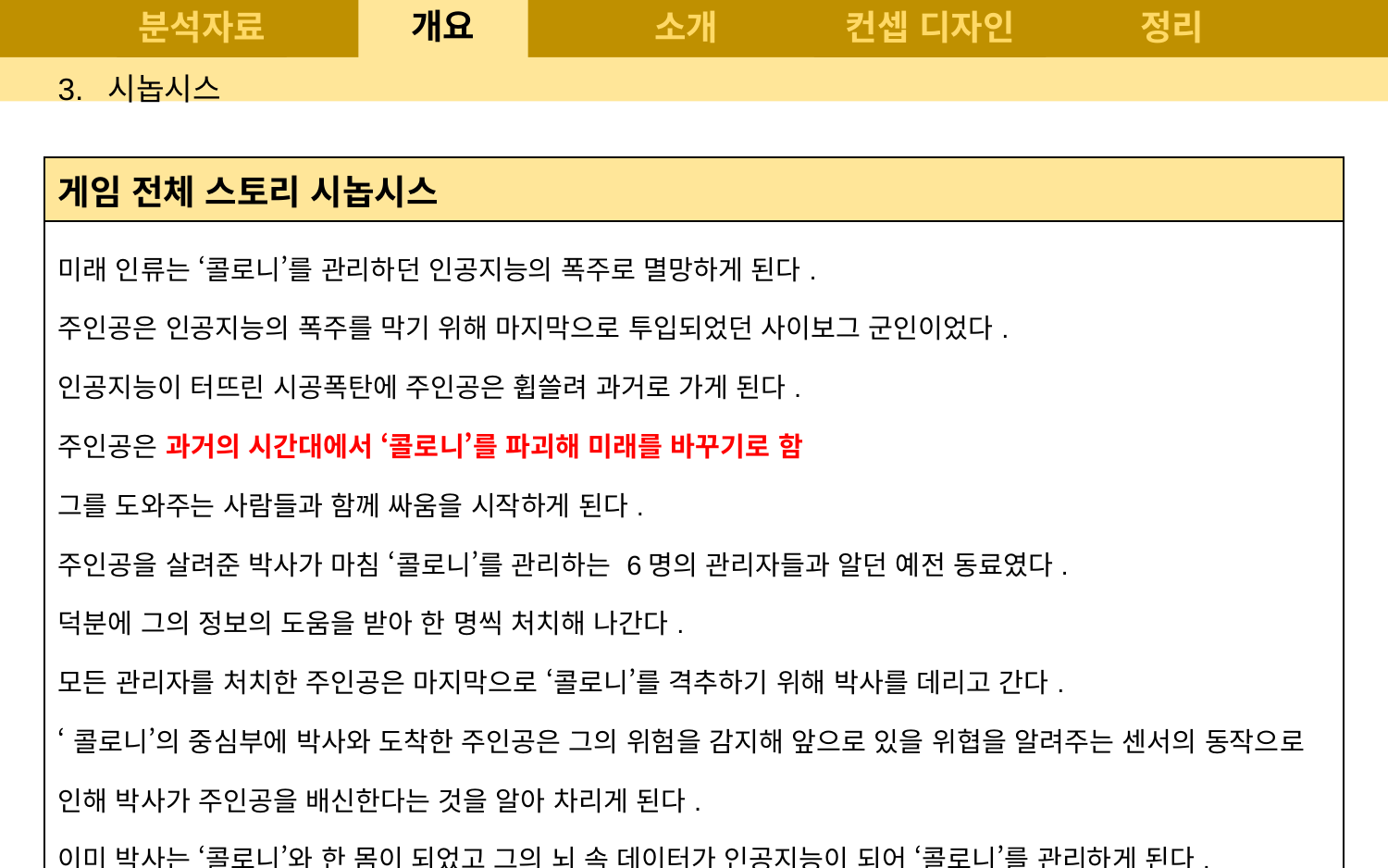

# 분석자료
소개
컨셉 디자인
정리
개요

3.  시놉시스
| 게임 전체 스토리 시놉시스 |
| --- |
| 미래 인류는 ‘콜로니’를 관리하던 인공지능의 폭주로 멸망하게 된다. 주인공은 인공지능의 폭주를 막기 위해 마지막으로 투입되었던 사이보그 군인이었다. 인공지능이 터뜨린 시공폭탄에 주인공은 휩쓸려 과거로 가게 된다. 주인공은 과거의 시간대에서 ‘콜로니’를 파괴해 미래를 바꾸기로 함 그를 도와주는 사람들과 함께 싸움을 시작하게 된다. 주인공을 살려준 박사가 마침 ‘콜로니’를 관리하는 6명의 관리자들과 알던 예전 동료였다. 덕분에 그의 정보의 도움을 받아 한 명씩 처치해 나간다. 모든 관리자를 처치한 주인공은 마지막으로 ‘콜로니’를 격추하기 위해 박사를 데리고 간다. ‘콜로니’의 중심부에 박사와 도착한 주인공은 그의 위험을 감지해 앞으로 있을 위협을 알려주는 센서의 동작으로 인해 박사가 주인공을 배신한다는 것을 알아 차리게 된다. 이미 박사는 ‘콜로니’와 한 몸이 되었고 그의 뇌 속 데이터가 인공지능이 되어 ‘콜로니’를 관리하게 된다. 마지막으로 박사와 주인공의 싸움이 시작되고 결국 주인공은 ‘콜로니’를 격추하는데 성공하게 된다. |